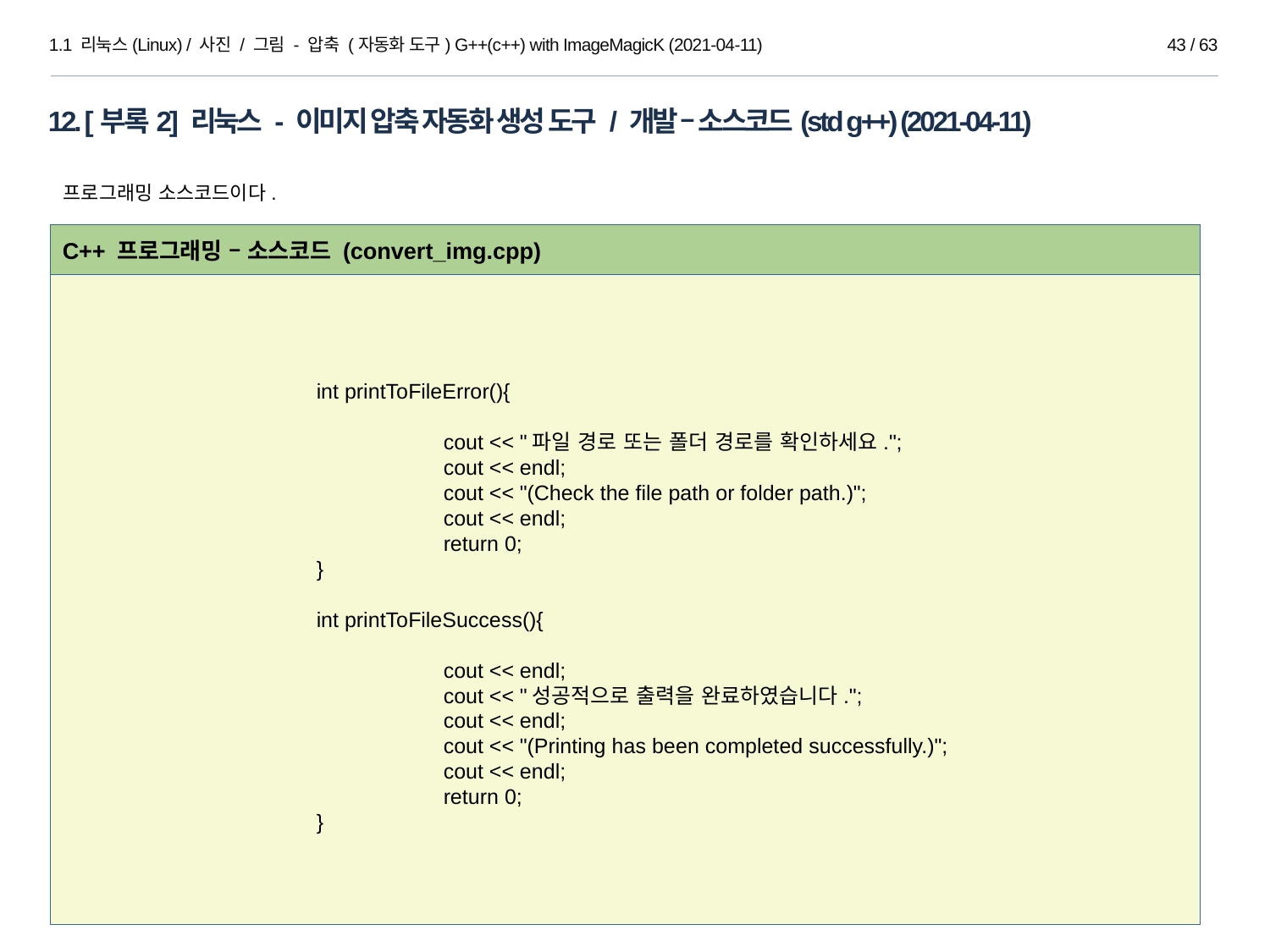

1.1 리눅스(Linux) / 사진 / 그림 - 압축 (자동화 도구) G++(c++) with ImageMagicK (2021-04-11)
43 / 63

12. [부록2] 리눅스 - 이미지 압축 자동화 생성 도구 / 개발 – 소스코드(std g++) (2021-04-11)
프로그래밍 소스코드이다.
C++ 프로그래밍 – 소스코드 (convert_img.cpp)

		int printToFileError(){

			cout << "파일 경로 또는 폴더 경로를 확인하세요.";
			cout << endl;
			cout << "(Check the file path or folder path.)";
			cout << endl;
			return 0;
		}

		int printToFileSuccess(){

			cout << endl;
			cout << "성공적으로 출력을 완료하였습니다.";
			cout << endl;
			cout << "(Printing has been completed successfully.)";
			cout << endl;
			return 0;
		}